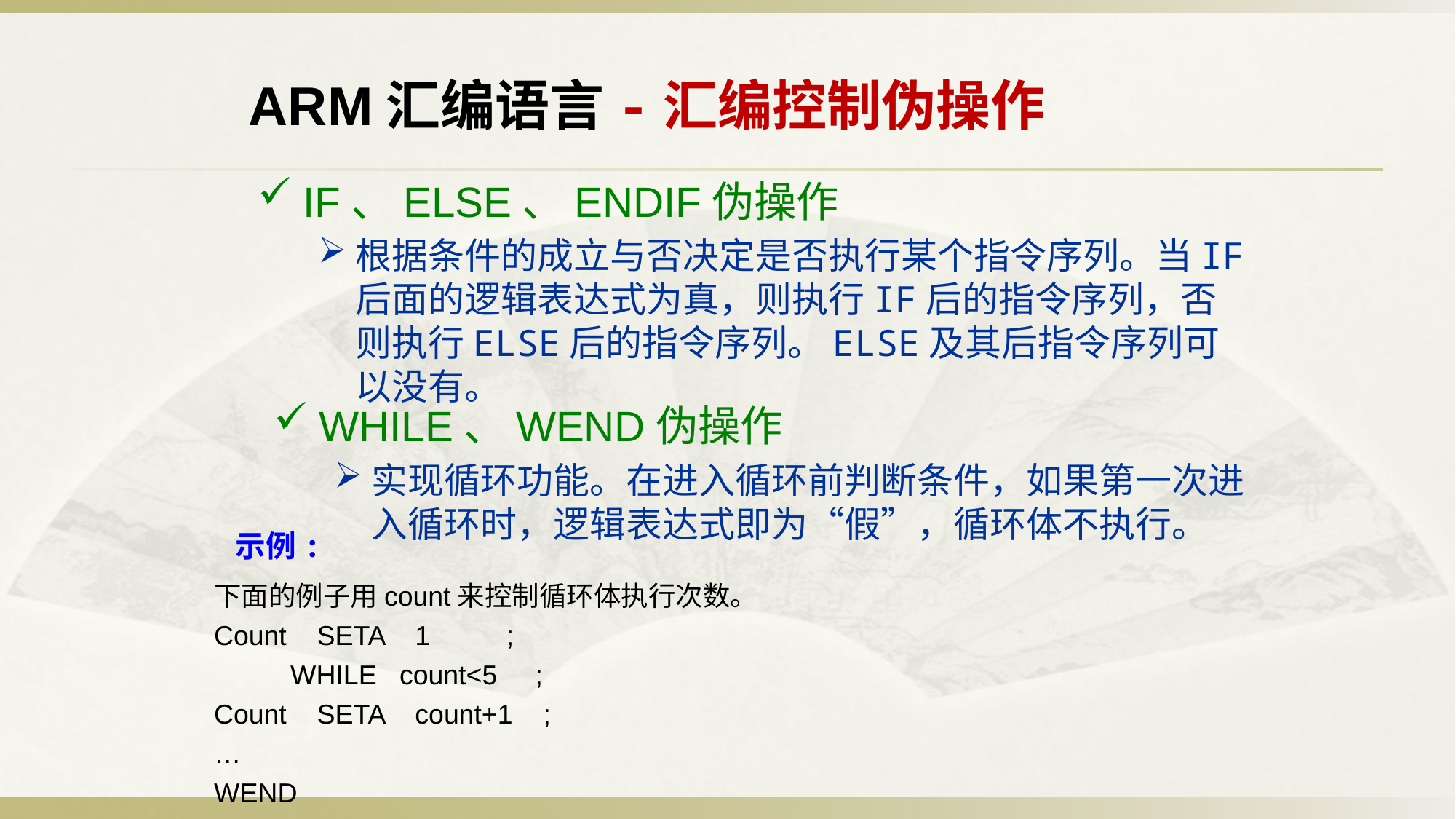

ARM汇编语言-汇编控制伪操作
IF、ELSE、ENDIF伪操作
根据条件的成立与否决定是否执行某个指令序列。当IF后面的逻辑表达式为真，则执行IF后的指令序列，否则执行ELSE后的指令序列。ELSE及其后指令序列可以没有。

WHILE、WEND伪操作
实现循环功能。在进入循环前判断条件，如果第一次进入循环时，逻辑表达式即为“假”，循环体不执行。
示例:
下面的例子用count来控制循环体执行次数。
Count    SETA    1          ;
          WHILE   count<5     ;
Count    SETA    count+1    ;
…
WEND